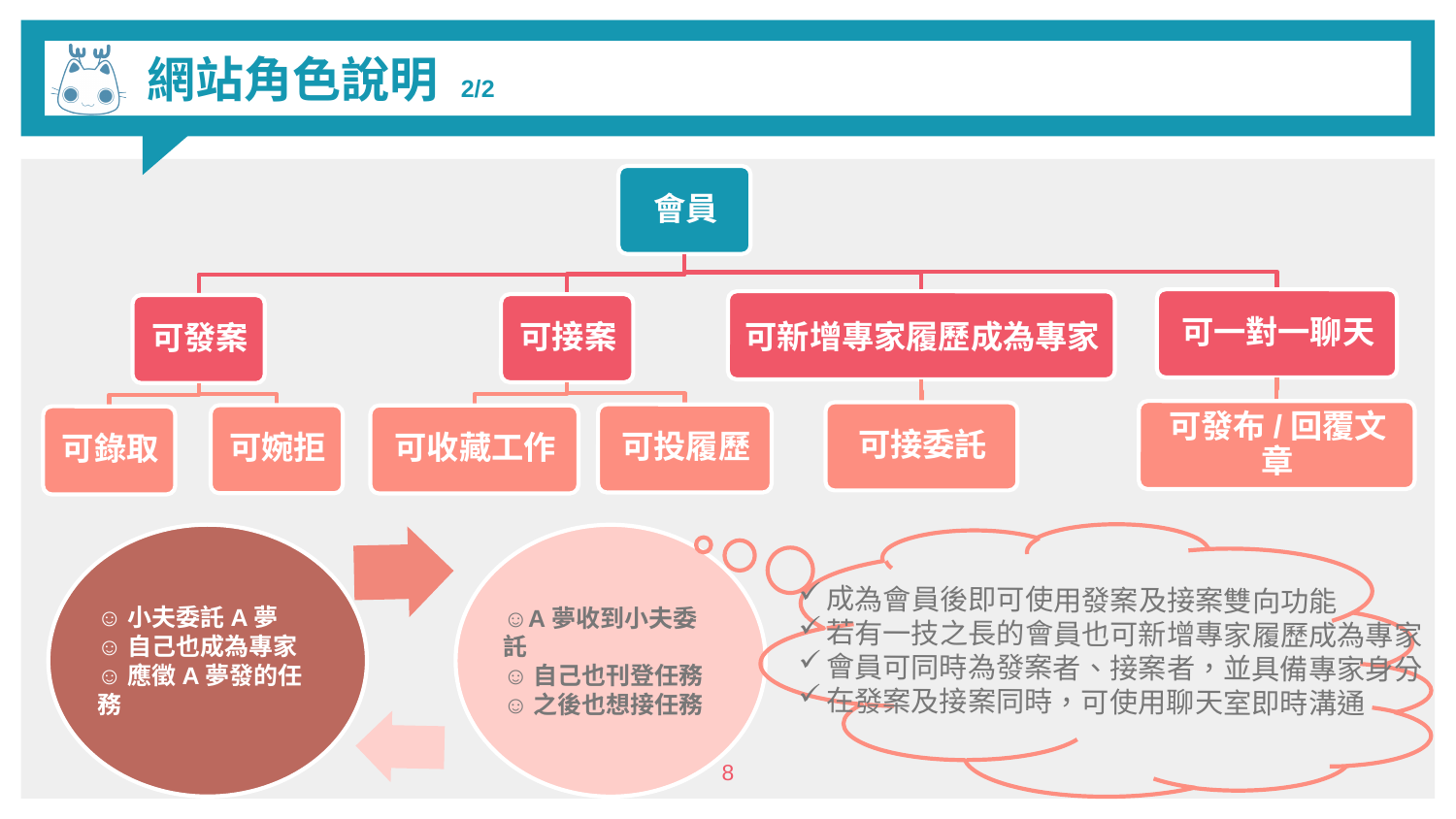

# 網站角色說明 2/2
會員
可發案
可錄取
可婉拒
可接案
可收藏工作
可投履歷
可新增專家履歷成為專家
可接委託
可一對一聊天
可發布/回覆文章

☺小夫委託A夢
☺自己也成為專家
☺應徵A夢發的任務

☺A夢收到小夫委託
☺自己也刊登任務
☺之後也想接任務

成為會員後即可使用發案及接案雙向功能
若有一技之長的會員也可新增專家履歷成為專家
會員可同時為發案者、接案者，並具備專家身分
在發案及接案同時，可使用聊天室即時溝通
8